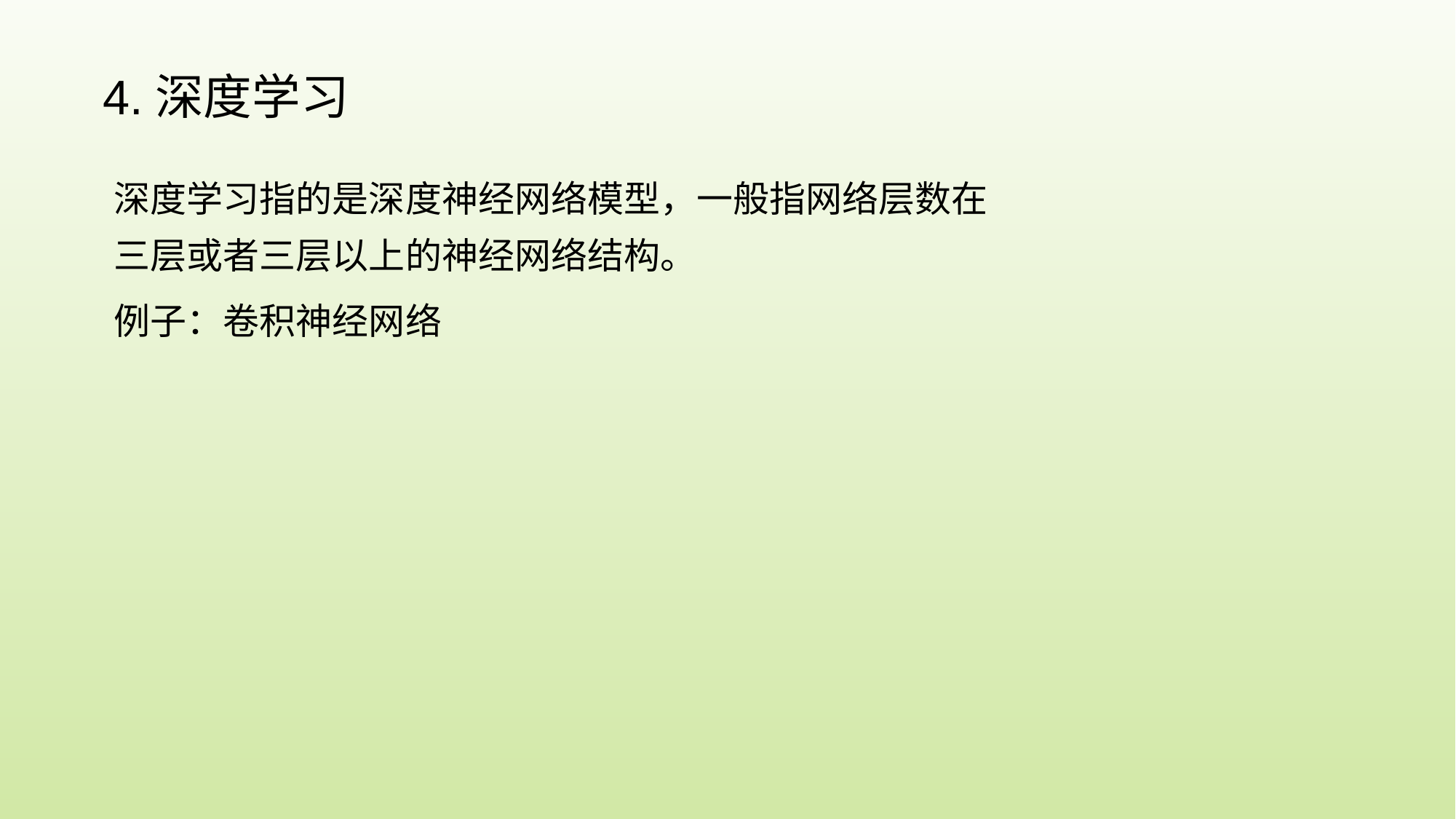

4.深度学习
深度学习指的是深度神经网络模型，一般指网络层数在三层或者三层以上的神经网络结构。
例子：卷积神经网络